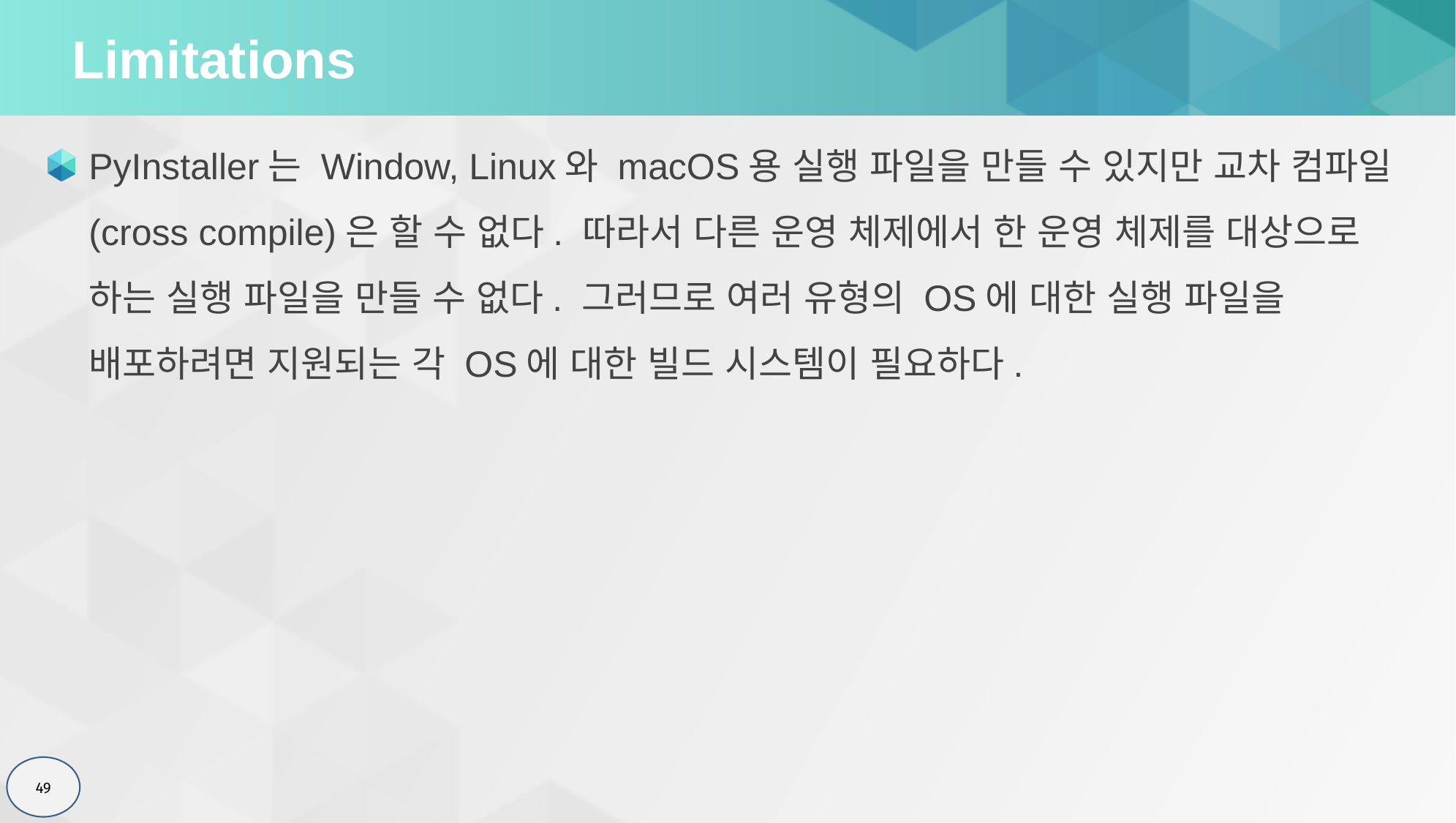

# Limitations
PyInstaller는 Window, Linux와 macOS용 실행 파일을 만들 수 있지만 교차 컴파일(cross compile)은 할 수 없다. 따라서 다른 운영 체제에서 한 운영 체제를 대상으로 하는 실행 파일을 만들 수 없다. 그러므로 여러 유형의 OS에 대한 실행 파일을 배포하려면 지원되는 각 OS에 대한 빌드 시스템이 필요하다.